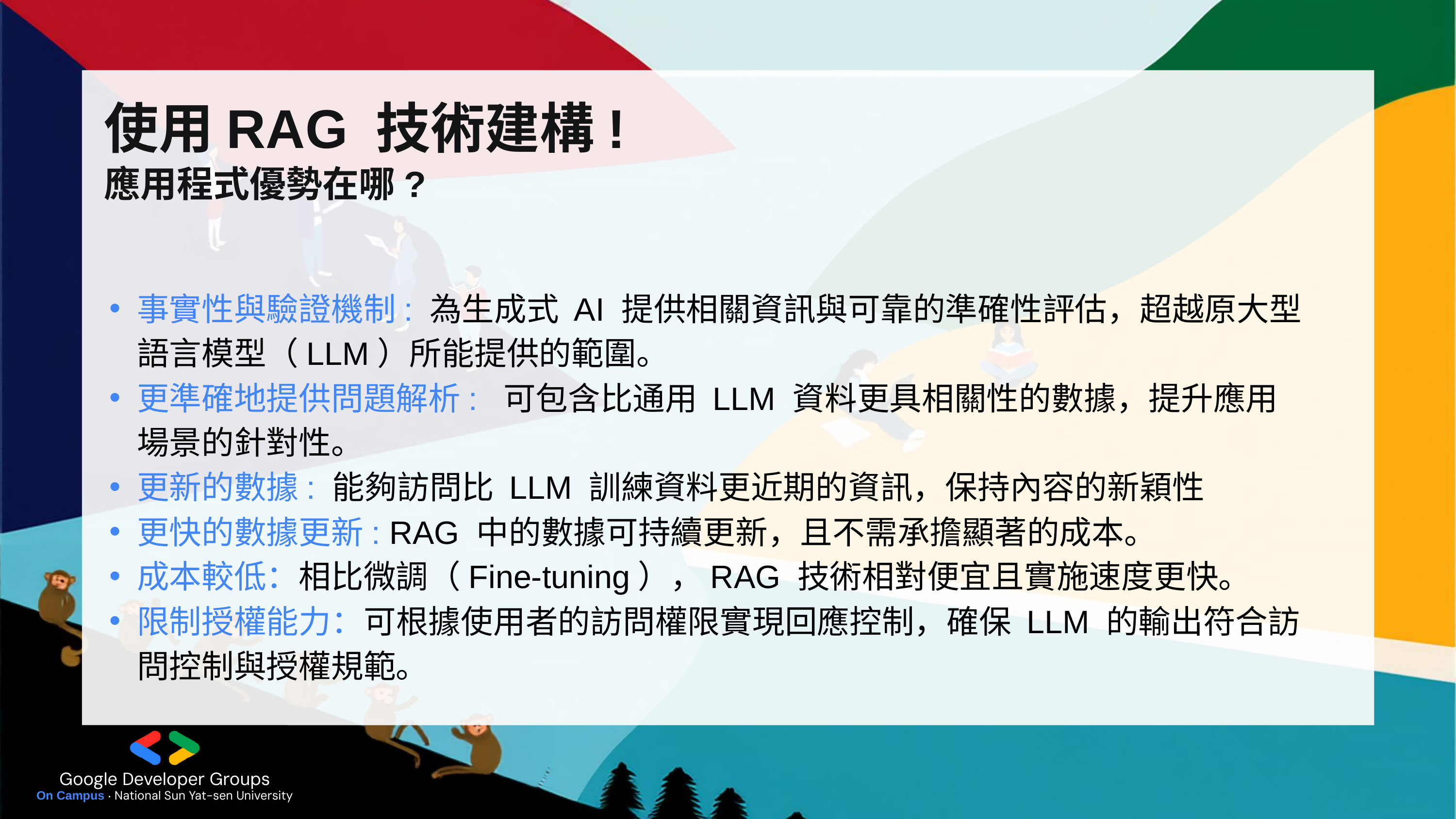

Google Developer Groups
On Campus ‧ National Sun Yat-sen University
使用RAG 技術建構!
應用程式優勢在哪?
事實性與驗證機制: 為生成式 AI 提供相關資訊與可靠的準確性評估，超越原大型語言模型（LLM）所能提供的範圍。
更準確地提供問題解析:  可包含比通用 LLM 資料更具相關性的數據，提升應用場景的針對性。
更新的數據: 能夠訪問比 LLM 訓練資料更近期的資訊，保持內容的新穎性
更快的數據更新: RAG 中的數據可持續更新，且不需承擔顯著的成本。
成本較低：相比微調（Fine-tuning），RAG 技術相對便宜且實施速度更快。
限制授權能力：可根據使用者的訪問權限實現回應控制，確保 LLM 的輸出符合訪問控制與授權規範。